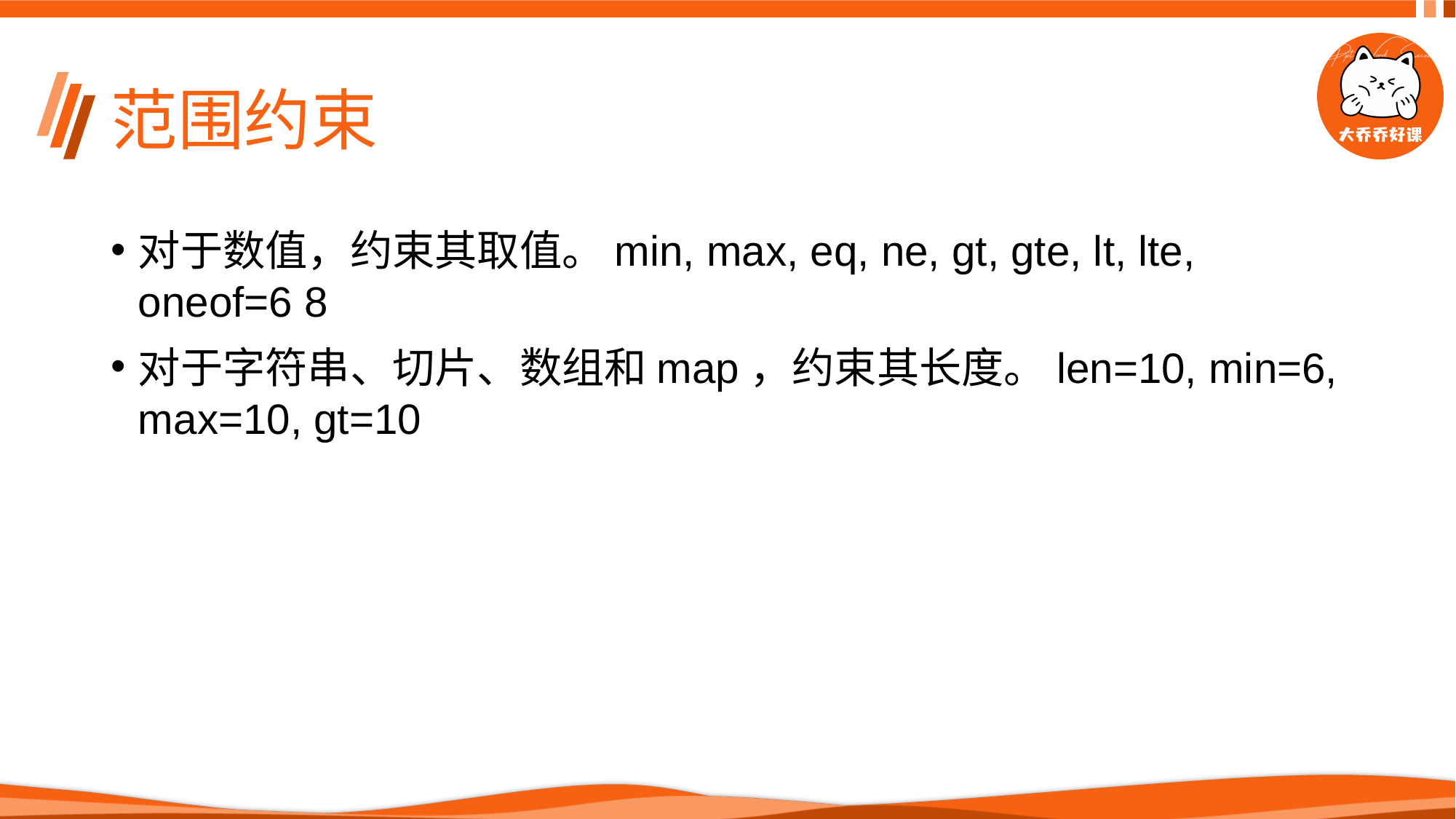

# 范围约束
对于数值，约束其取值。min, max, eq, ne, gt, gte, lt, lte, oneof=6 8
对于字符串、切片、数组和map，约束其长度。len=10, min=6, max=10, gt=10